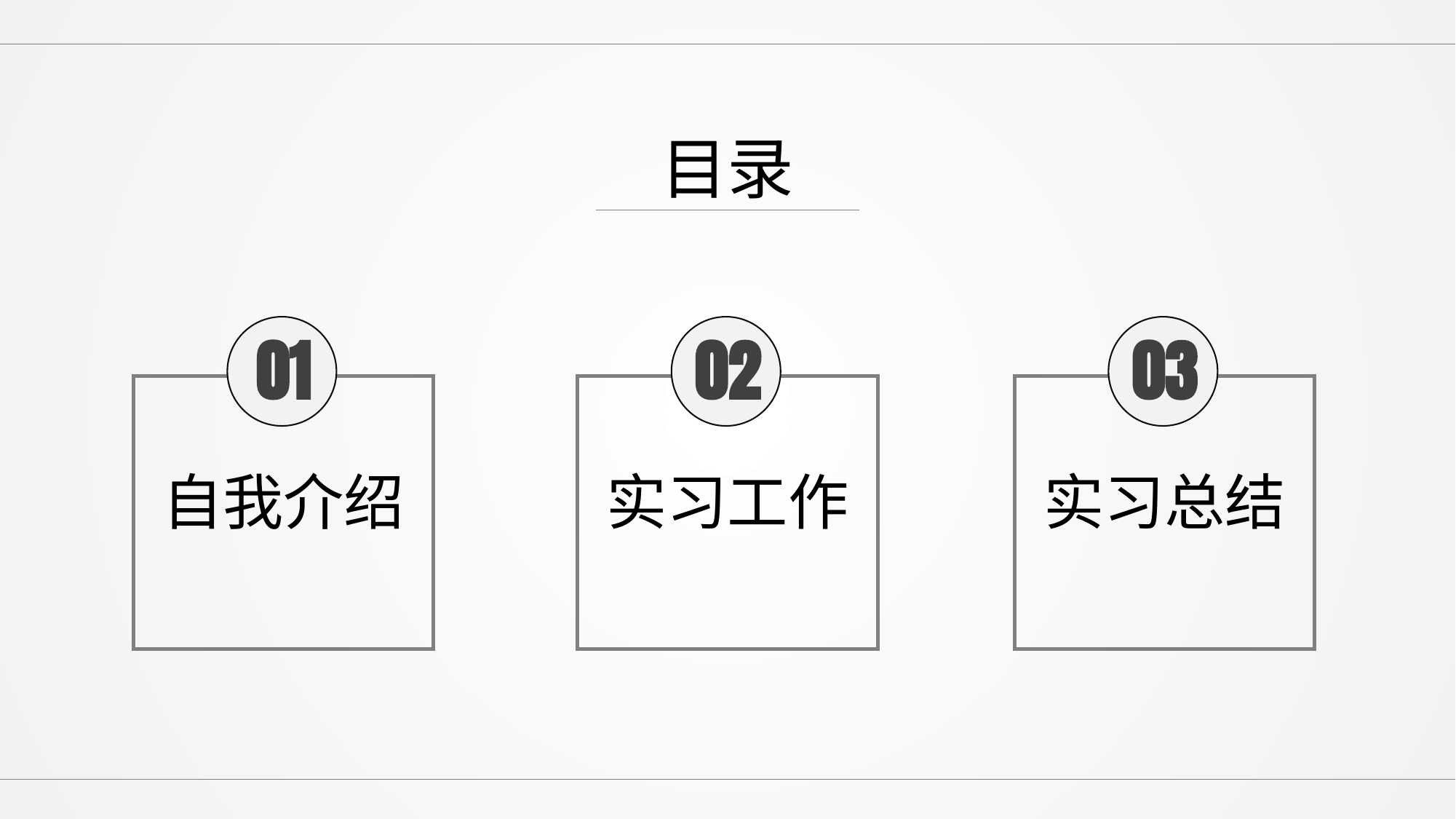

目录

01

自我介绍

02

实习工作

03

实习总结